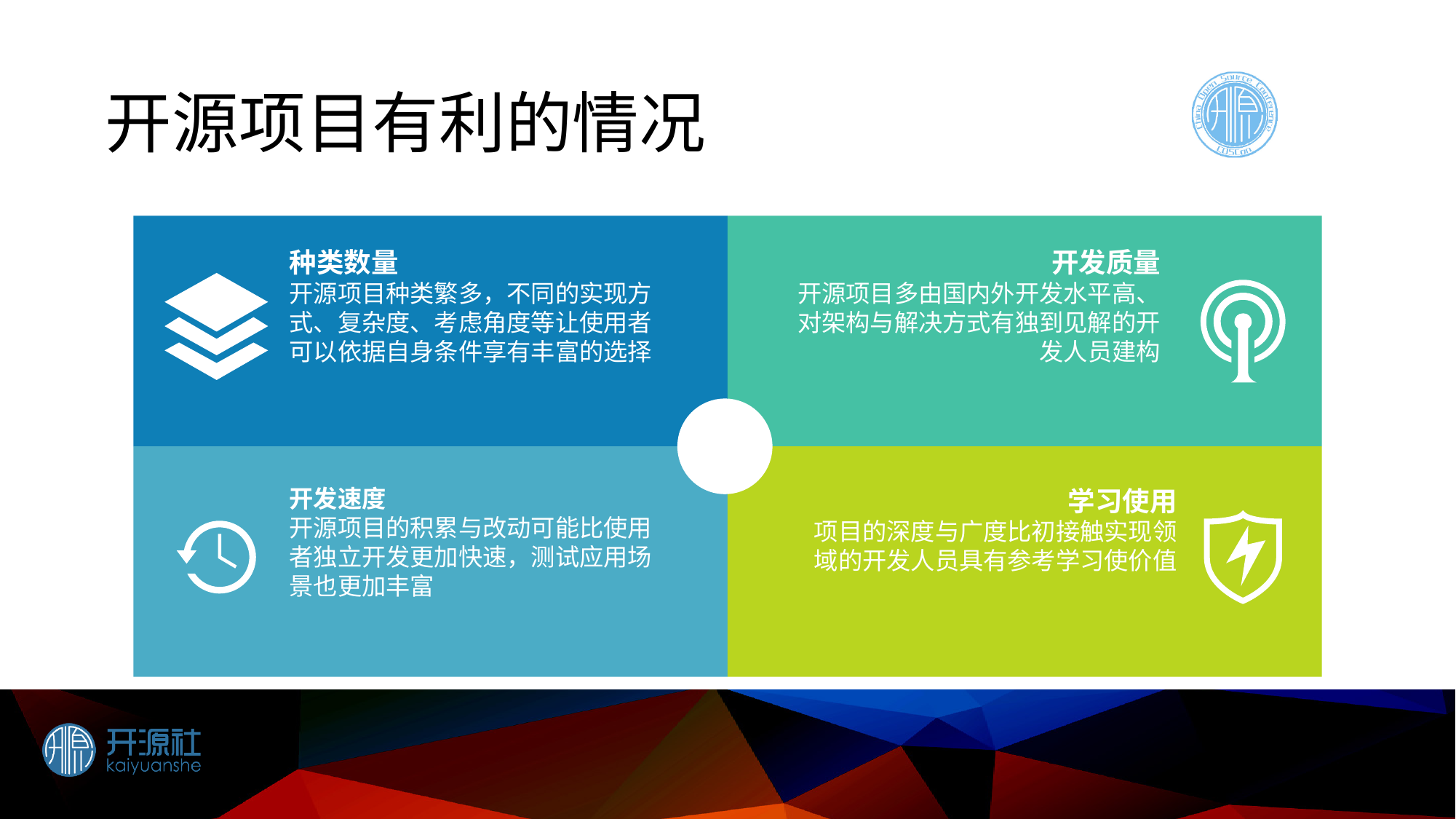

# 开源项目有利的情况

种类数量
开源项目种类繁多，不同的实现方式、复杂度、考虑角度等让使用者可以依据自身条件享有丰富的选择
开发质量
开源项目多由国内外开发水平高、对架构与解决方式有独到见解的开发人员建构

开发速度
开源项目的积累与改动可能比使用者独立开发更加快速，测试应用场景也更加丰富
学习使用
项目的深度与广度比初接触实现领域的开发人员具有参考学习使价值